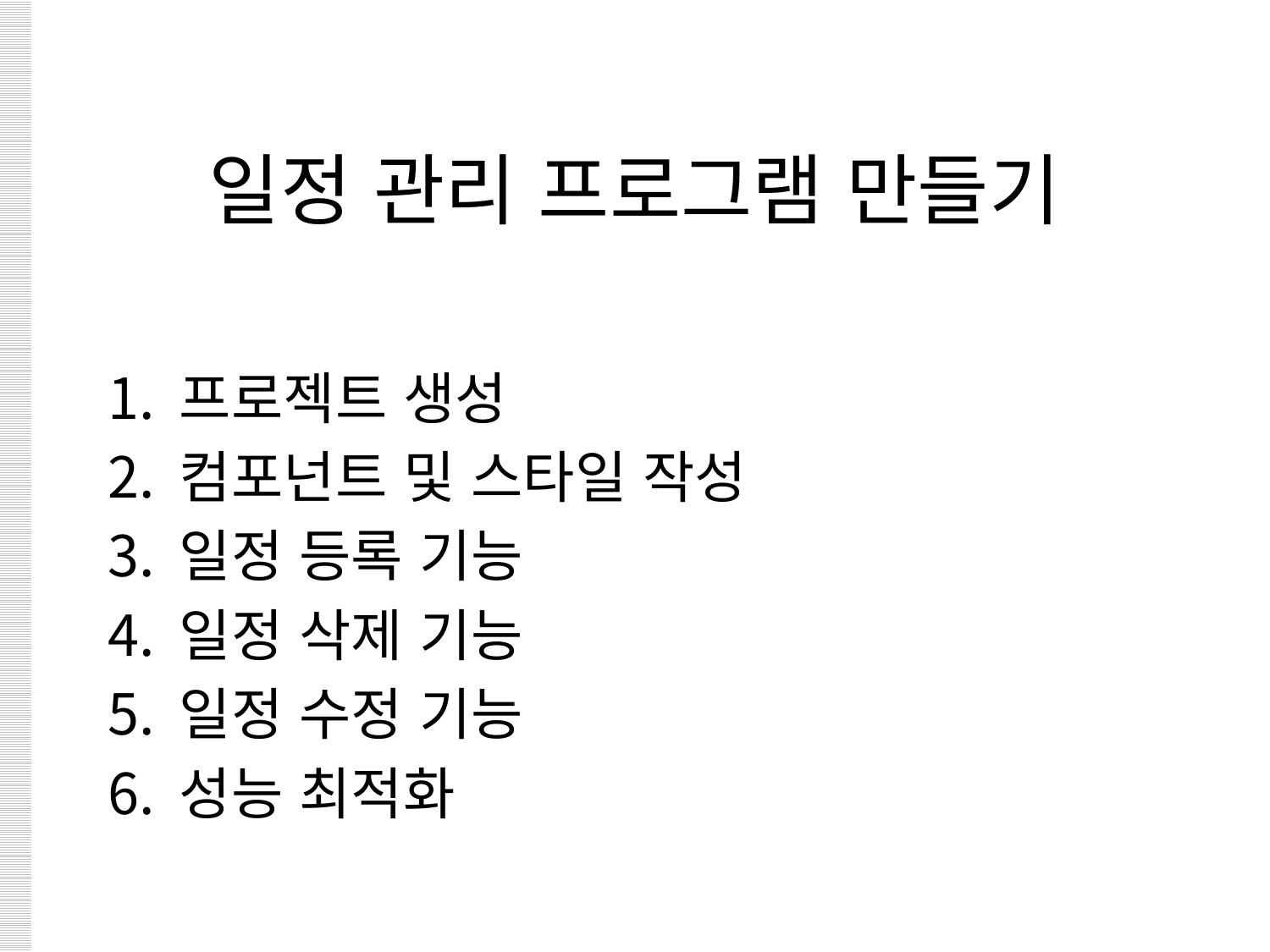

# 일정 관리 프로그램 만들기
프로젝트 생성
컴포넌트 및 스타일 작성
일정 등록 기능
일정 삭제 기능
일정 수정 기능
성능 최적화